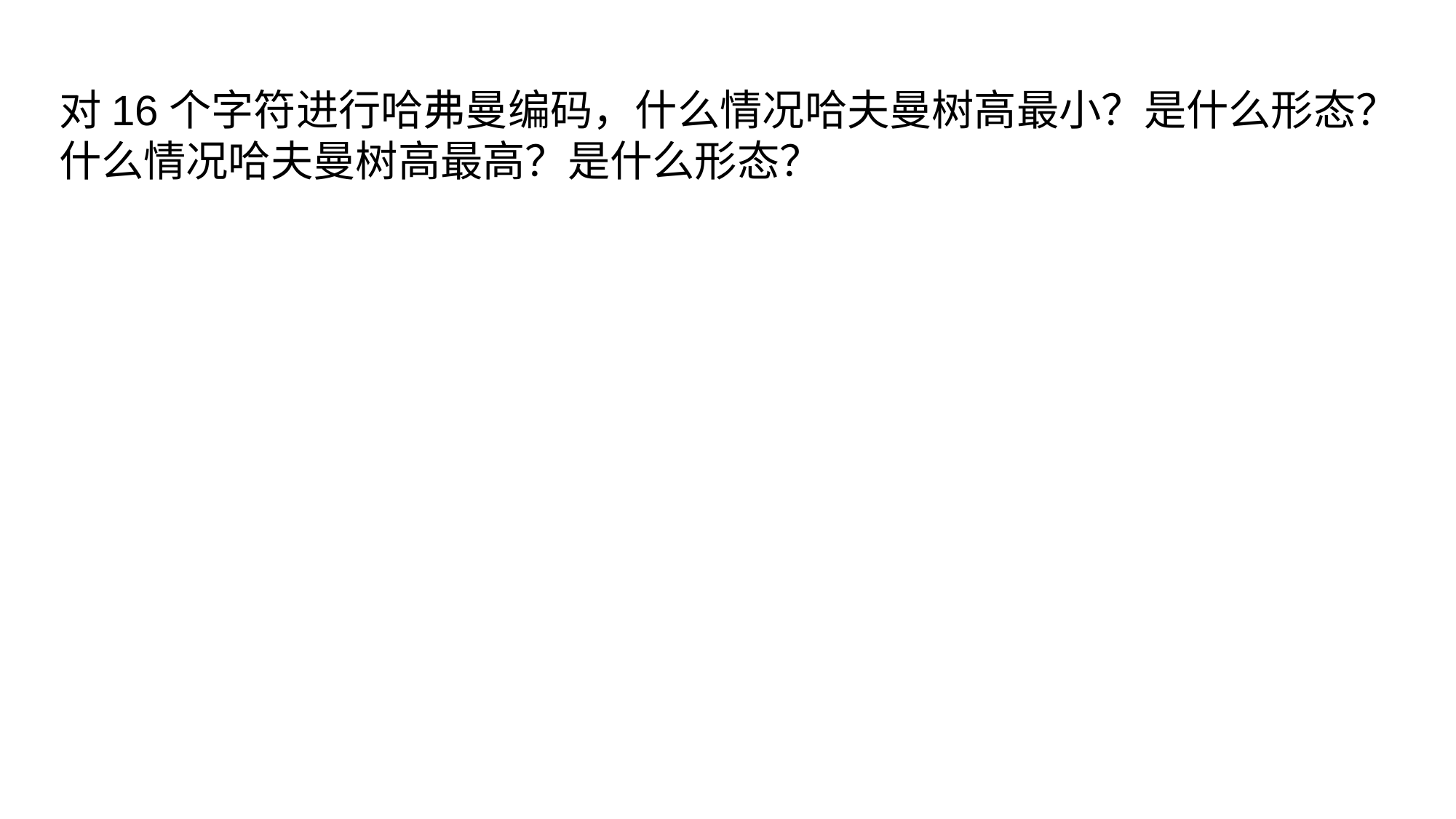

对16个字符进行哈弗曼编码，什么情况哈夫曼树高最小？是什么形态？什么情况哈夫曼树高最高？是什么形态？